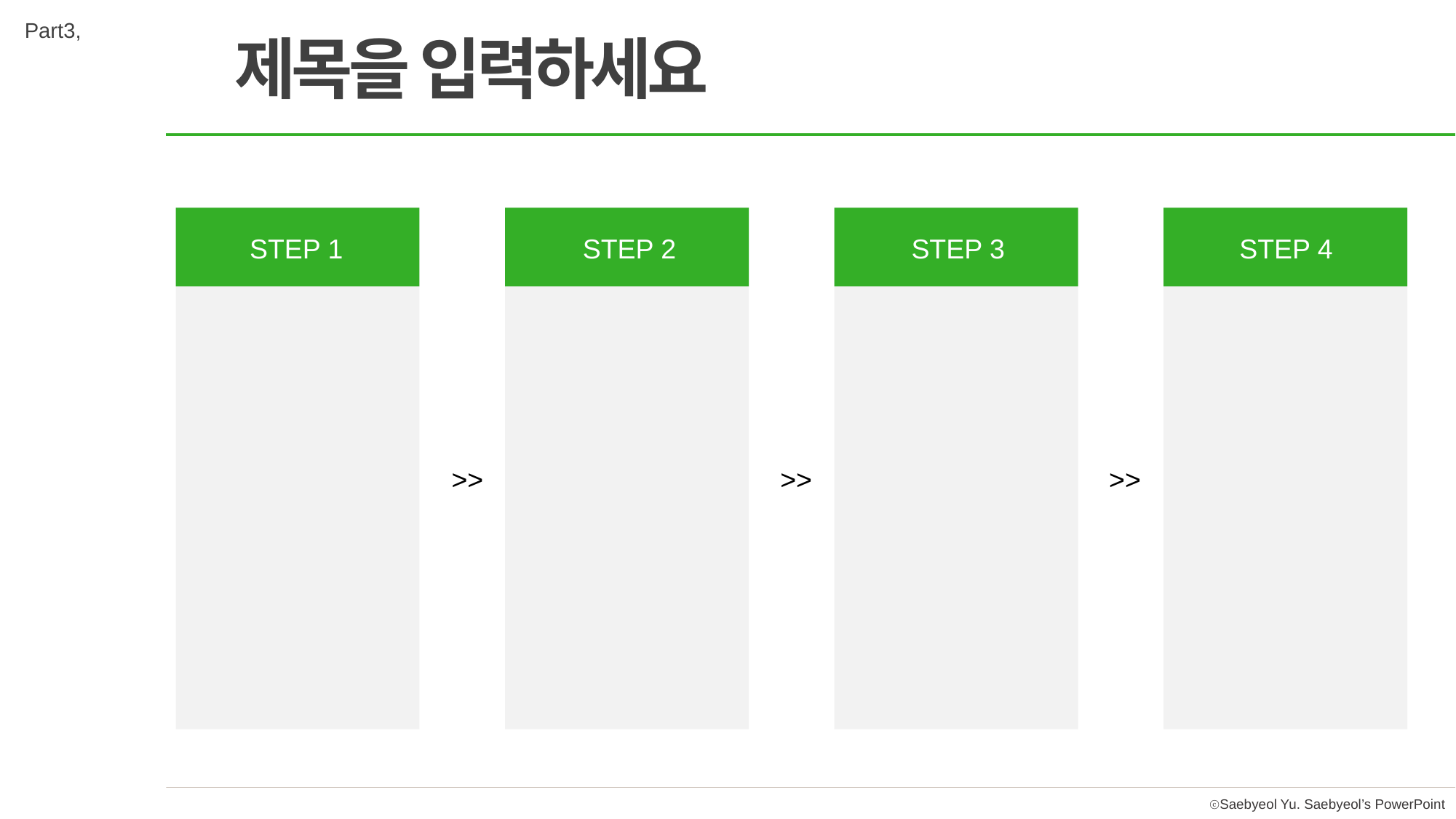

Part3,
제목을 입력하세요

STEP 1
STEP 2
STEP 3
STEP 4
>>
>>
>>